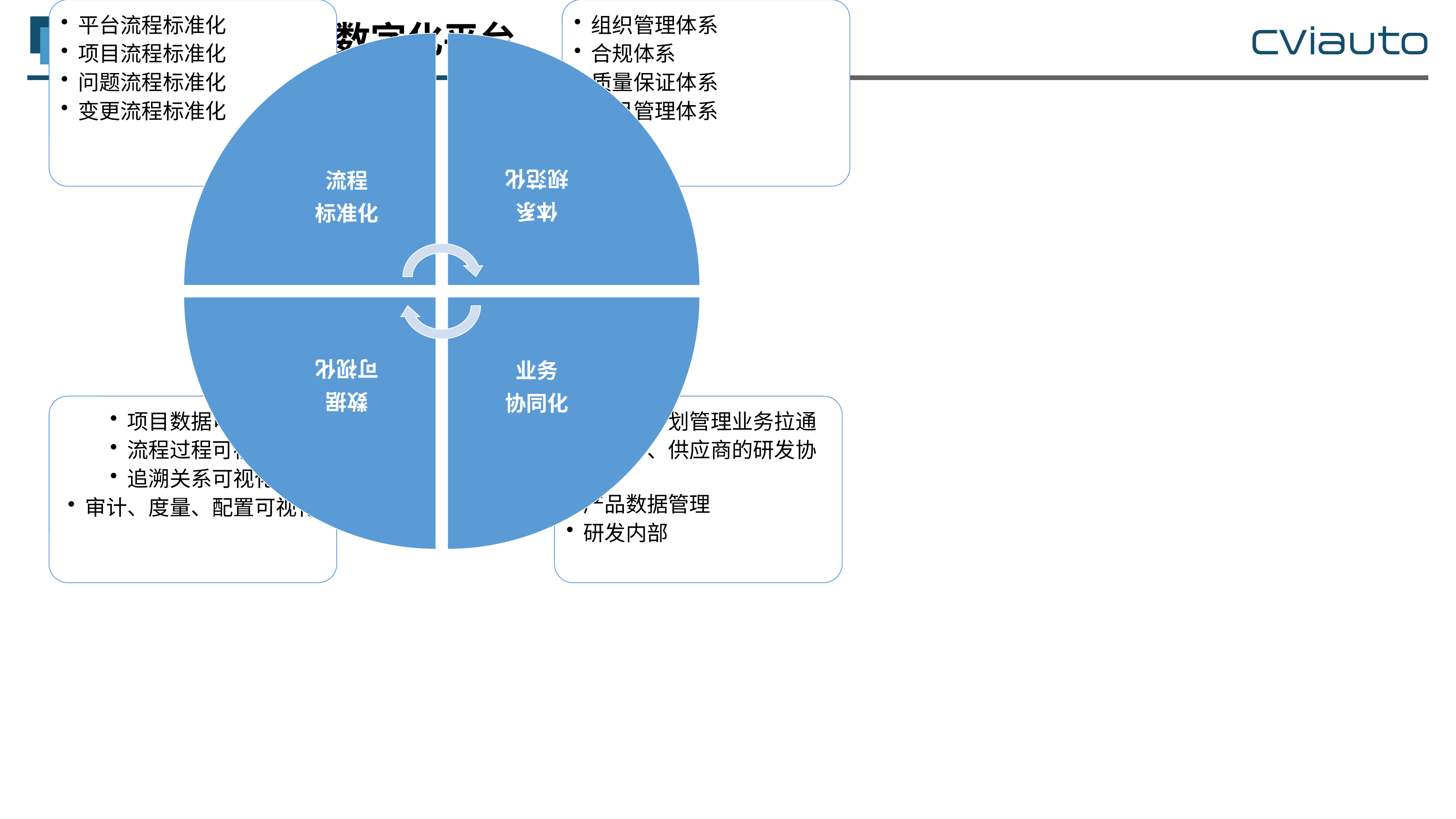

# 流程+工具=数字化平台
平台流程标准化
项目流程标准化
问题流程标准化
变更流程标准化
组织管理体系
合规体系
质量保证体系
项目管理体系

上下游计划管理业务拉通
与客户、供应商的研发协同
产品数据管理
研发内部

项目数据可视化
流程过程可视化
追溯关系可视化
审计、度量、配置可视化

流程
标准化
体系
规范化
业务
协同化
数据
可视化